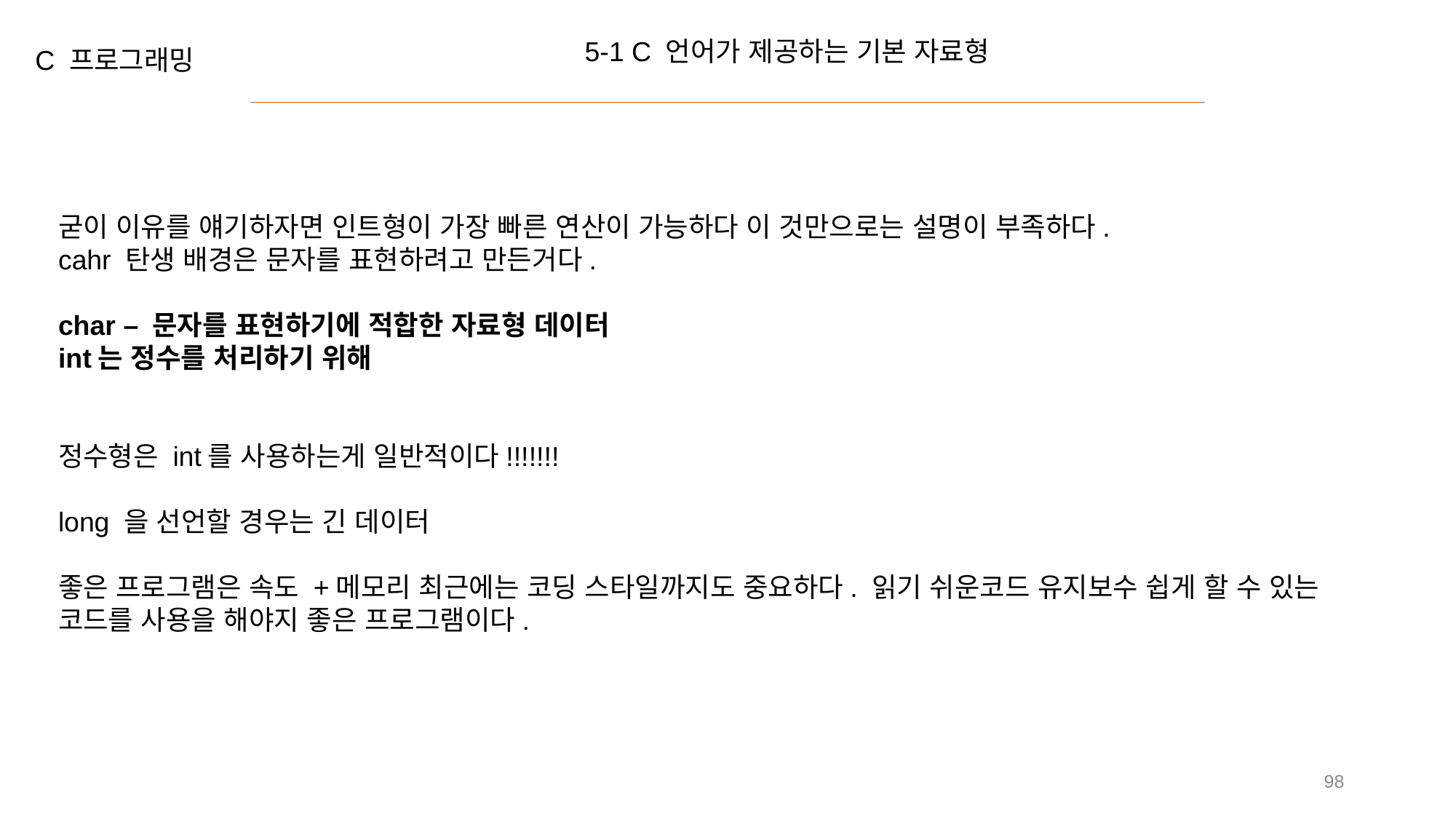

5-1 C 언어가 제공하는 기본 자료형
C 프로그래밍

굳이 이유를 얘기하자면 인트형이 가장 빠른 연산이 가능하다 이 것만으로는 설명이 부족하다.
cahr 탄생 배경은 문자를 표현하려고 만든거다.

char – 문자를 표현하기에 적합한 자료형 데이터
int는 정수를 처리하기 위해

정수형은 int를 사용하는게 일반적이다!!!!!!!

long 을 선언할 경우는 긴 데이터

좋은 프로그램은 속도 +메모리 최근에는 코딩 스타일까지도 중요하다. 읽기 쉬운코드 유지보수 쉽게 할 수 있는 코드를 사용을 해야지 좋은 프로그램이다.
98